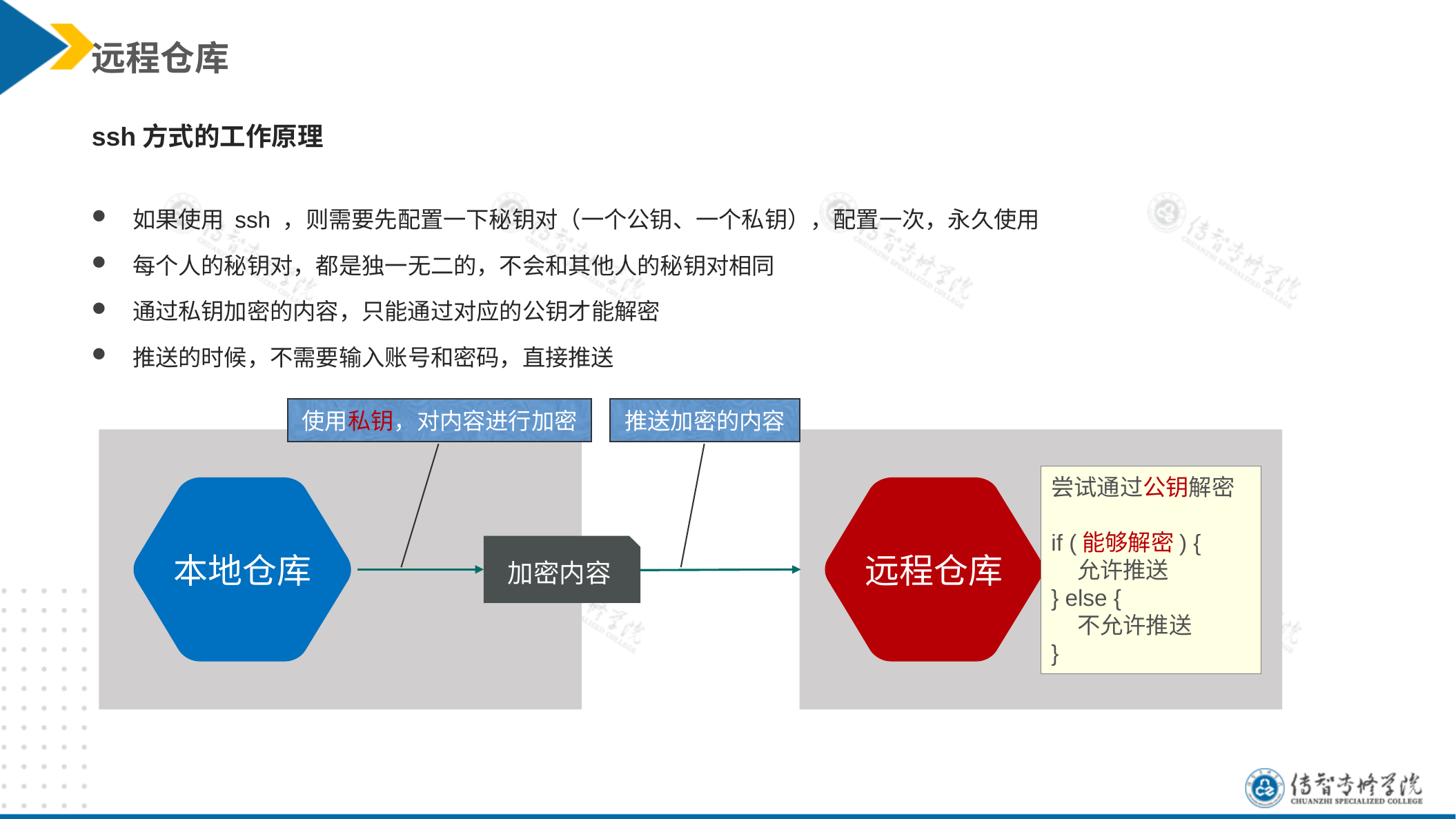

远程仓库
ssh方式的工作原理
如果使用 ssh ，则需要先配置一下秘钥对（一个公钥、一个私钥），配置一次，永久使用
每个人的秘钥对，都是独一无二的，不会和其他人的秘钥对相同
通过私钥加密的内容，只能通过对应的公钥才能解密
推送的时候，不需要输入账号和密码，直接推送
推送加密的内容
使用私钥，对内容进行加密

尝试通过公钥解密

if (能够解密) {
    允许推送
} else {
    不允许推送
}
本地仓库
远程仓库
加密内容